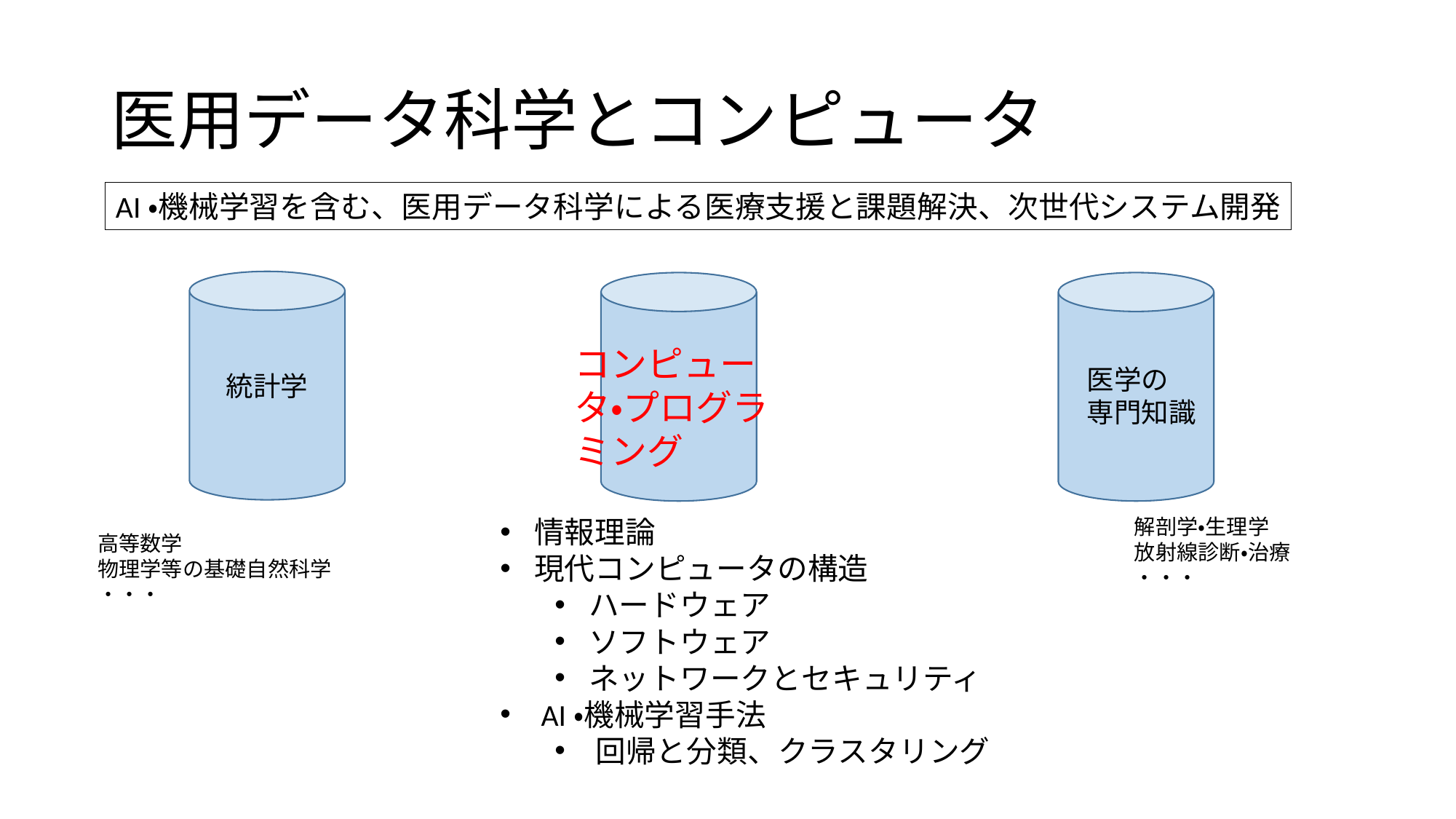

# 医用データ科学とコンピュータ
AI・機械学習を含む、医用データ科学による医療支援と課題解決、次世代システム開発

コンピュータ・プログラミング
医学の
専門知識
統計学
情報理論
現代コンピュータの構造
ハードウェア
ソフトウェア
ネットワークとセキュリティ
AI・機械学習手法
回帰と分類、クラスタリング
解剖学・生理学
放射線診断・治療
・・・
高等数学
物理学等の基礎自然科学
・・・